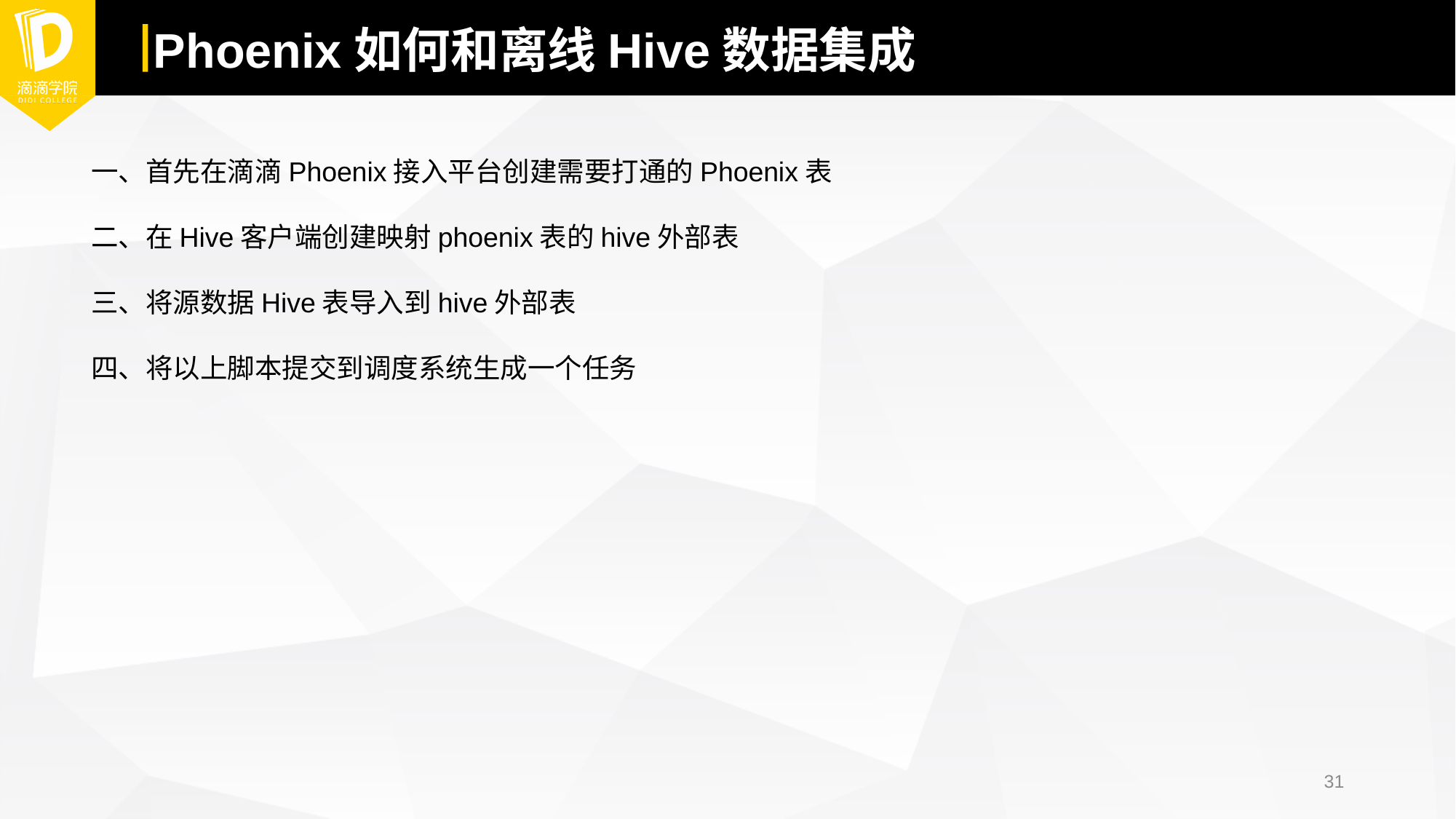

# Phoenix如何和离线Hive数据集成
一、首先在滴滴Phoenix接入平台创建需要打通的Phoenix表

二、在Hive客户端创建映射phoenix表的hive外部表

三、将源数据Hive表导入到hive外部表

四、将以上脚本提交到调度系统生成一个任务
31